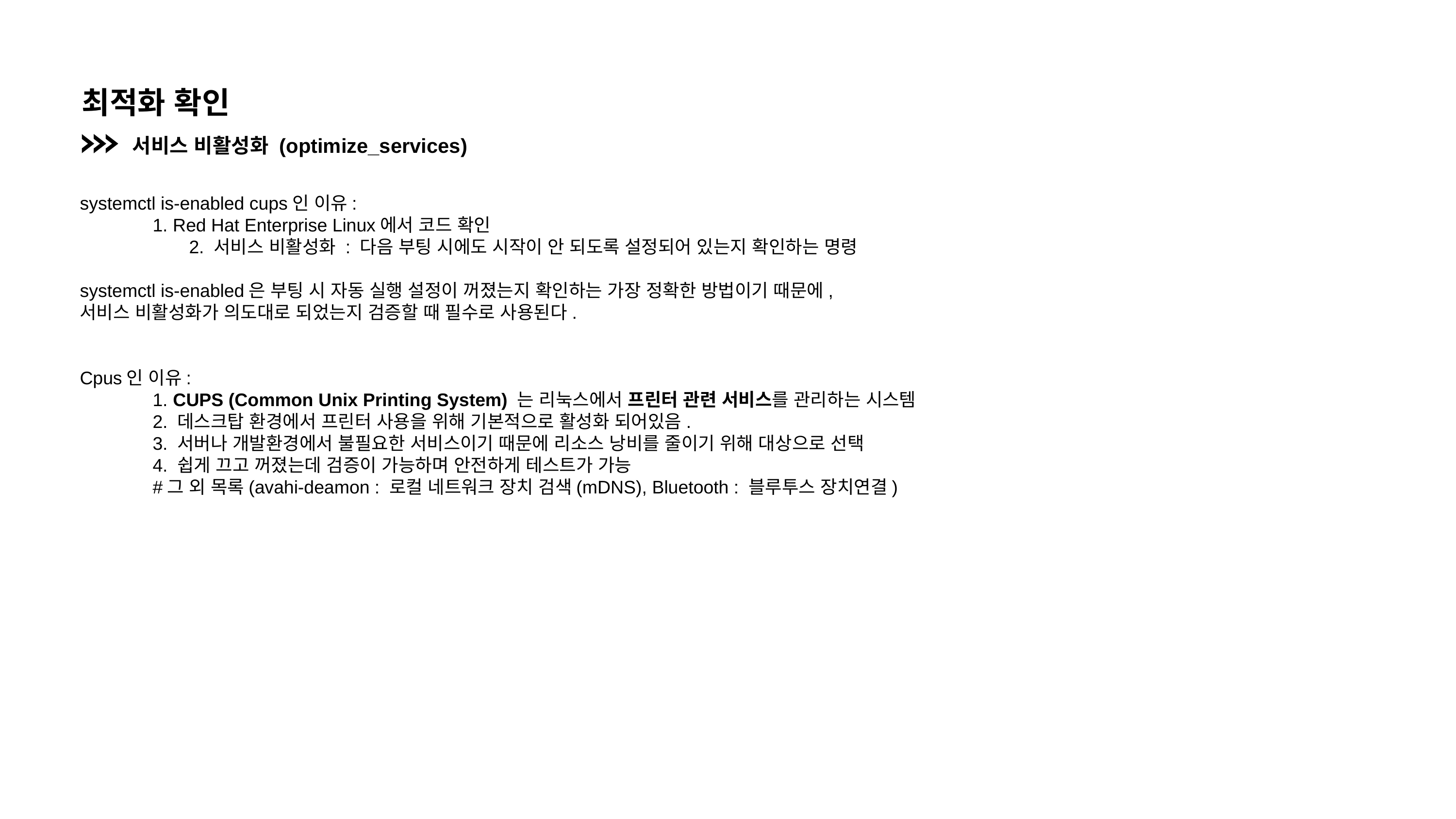

최적화 확인
서비스 비활성화 (optimize_services)

systemctl is-enabled cups인 이유:
	1. Red Hat Enterprise Linux에서 코드 확인
	2. 서비스 비활성화 : 다음 부팅 시에도 시작이 안 되도록 설정되어 있는지 확인하는 명령

systemctl is-enabled은 부팅 시 자동 실행 설정이 꺼졌는지 확인하는 가장 정확한 방법이기 때문에,
서비스 비활성화가 의도대로 되었는지 검증할 때 필수로 사용된다.

Cpus인 이유:
	1. CUPS (Common Unix Printing System) 는 리눅스에서 프린터 관련 서비스를 관리하는 시스템
 	2. 데스크탑 환경에서 프린터 사용을 위해 기본적으로 활성화 되어있음.
	3. 서버나 개발환경에서 불필요한 서비스이기 때문에 리소스 낭비를 줄이기 위해 대상으로 선택
	4. 쉽게 끄고 꺼졌는데 검증이 가능하며 안전하게 테스트가 가능
	#그 외 목록(avahi-deamon : 로컬 네트워크 장치 검색(mDNS), Bluetooth : 블루투스 장치연결)